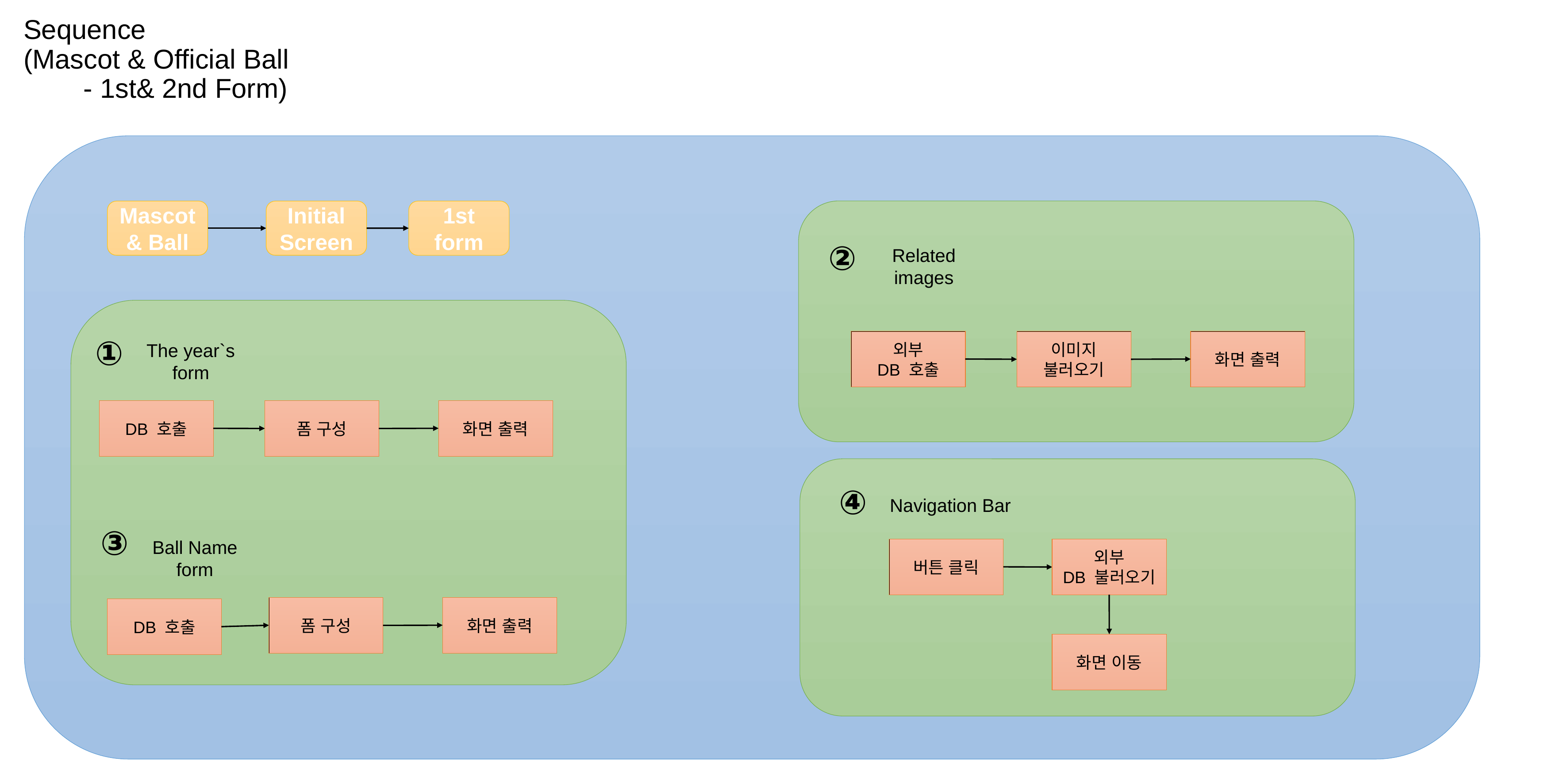

Sequence
(Mascot & Official Ball
        - 1st& 2nd Form)

Mascot
& Ball
Initial
Screen
1st
form
②
Related images

외부
DB 호출
화면 출력
이미지
불러오기
①
The year`s form
DB 호출
화면 출력
폼 구성

④
Navigation Bar
③
Ball Name form
버튼 클릭
외부
DB 불러오기
화면 출력
폼 구성
DB 호출
화면 이동